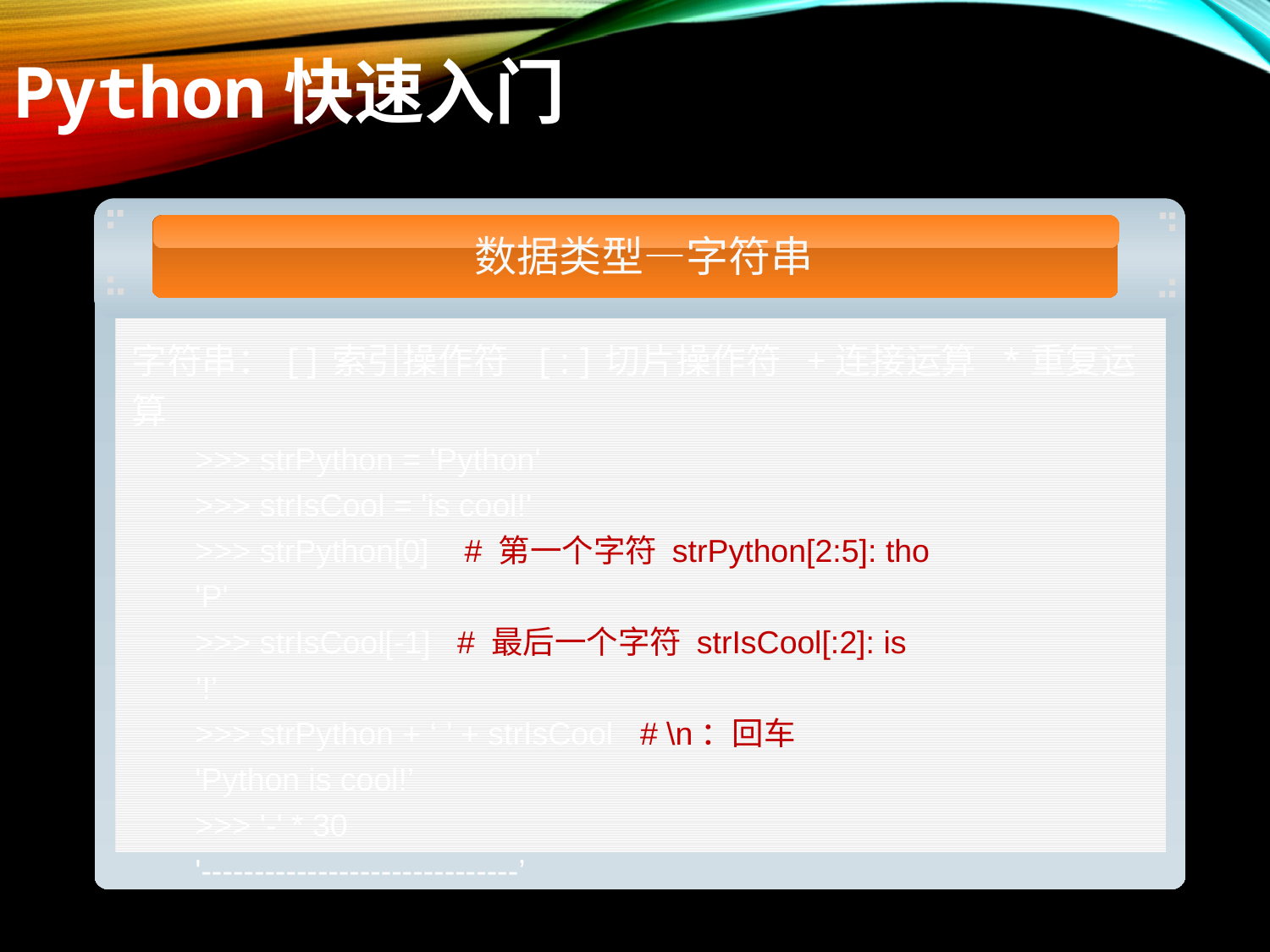

# Python快速入门

数据类型—字符串

字符串：[]索引操作符  [:]切片操作符  +连接运算  *重复运算
>>> strPython = 'Python'
>>> strIsCool = 'is cool!'
>>> strPython[0]    # 第一个字符 strPython[2:5]: tho
'P'
>>> strIsCool[-1]   # 最后一个字符 strIsCool[:2]: is
’!’
>>> strPython + ‘ ’ + strIsCool   # \n：回车
'Python is cool!’
>>> '-' * 30
'------------------------------’